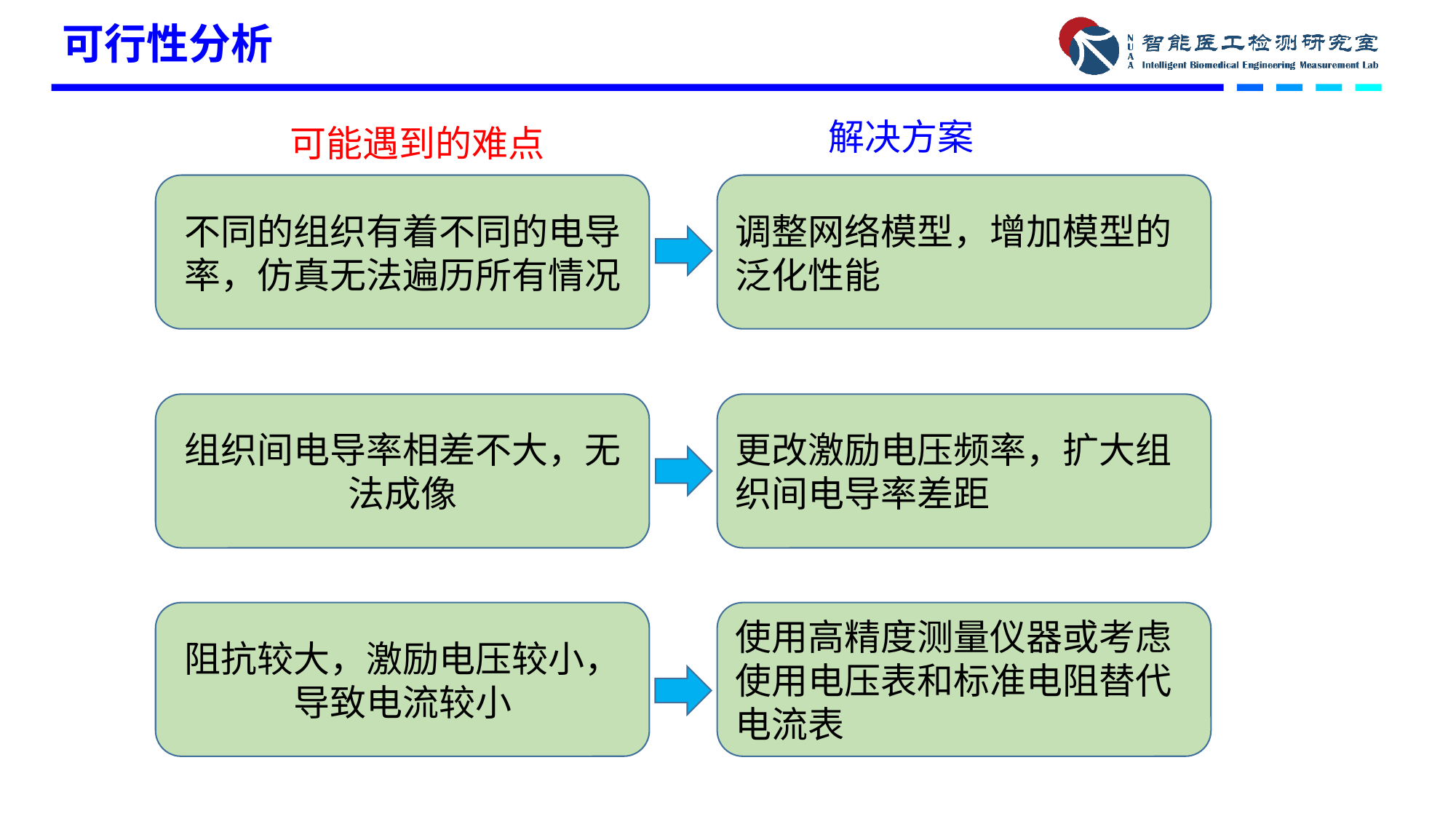

# 可行性分析
解决方案
可能遇到的难点
不同的组织有着不同的电导率，仿真无法遍历所有情况
调整网络模型，增加模型的泛化性能

组织间电导率相差不大，无法成像

更改激励电压频率，扩大组织间电导率差距

阻抗较大，激励电压较小，导致电流较小
使用高精度测量仪器或考虑使用电压表和标准电阻替代电流表